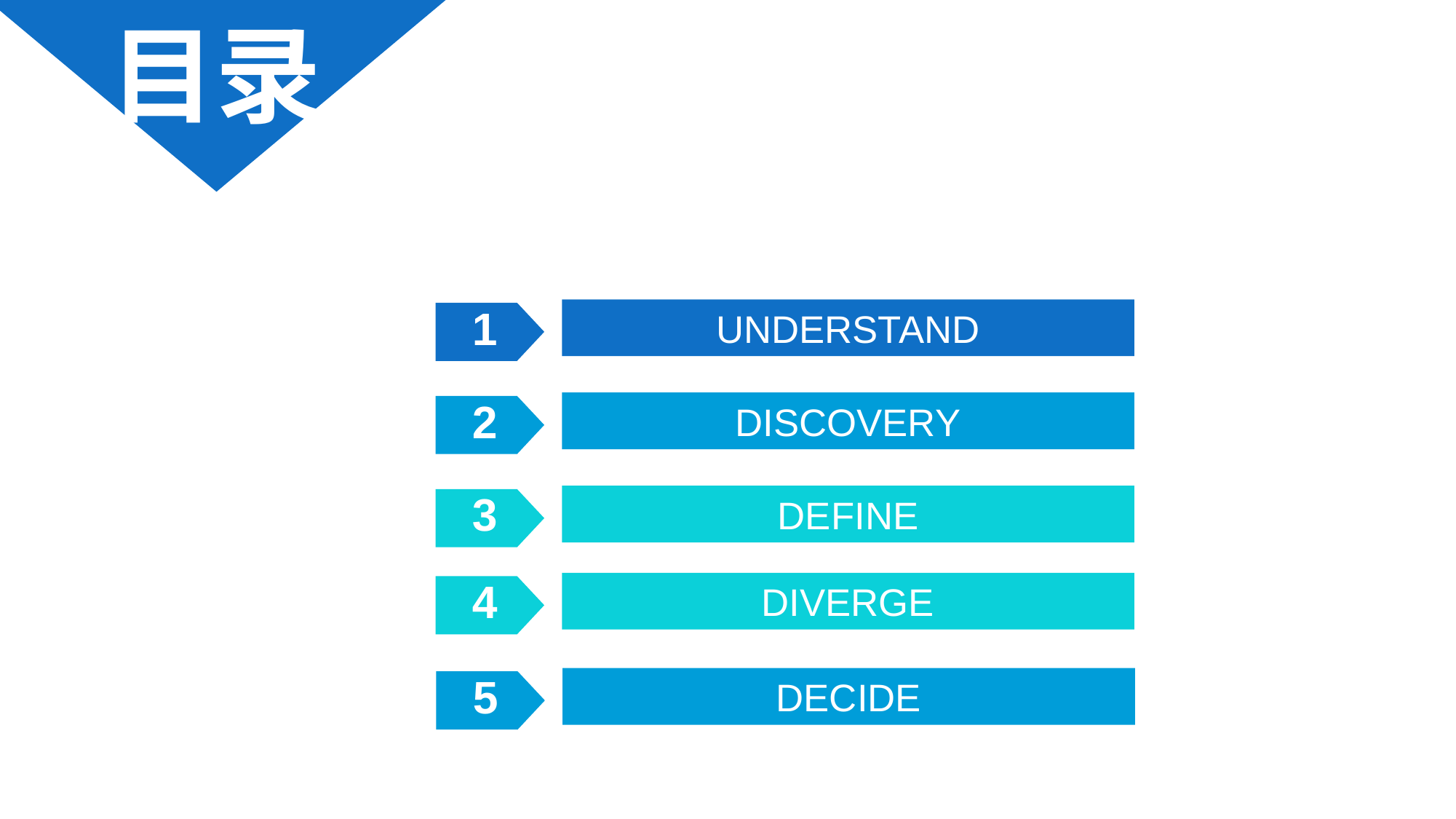

目录
UNDERSTAND
1

DISCOVERY
2

DEFINE
3

DIVERGE
4

4
DECIDE
5